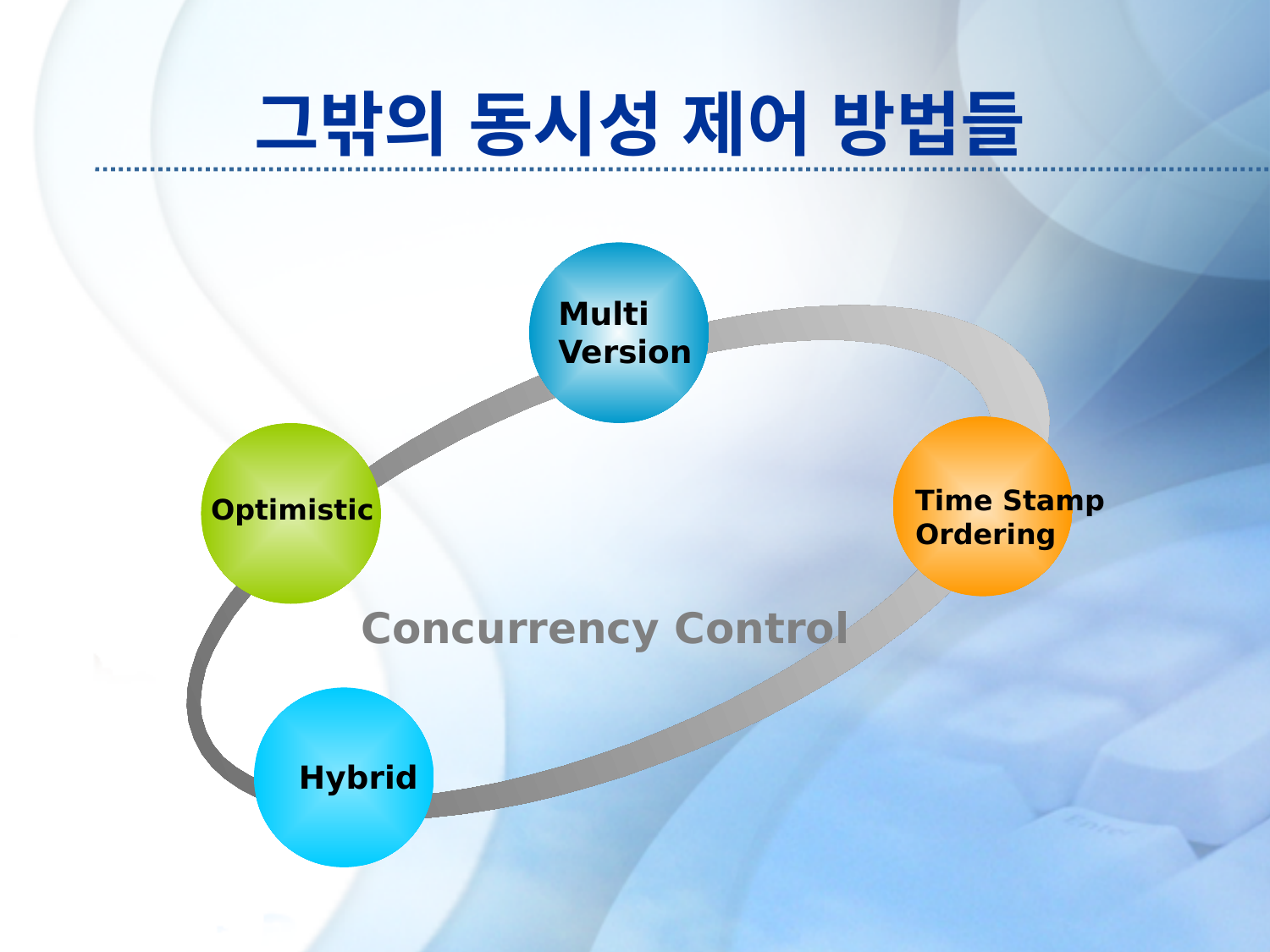

# 그밖의 동시성 제어 방법들

Multi Version

Time Stamp
Ordering
Optimistic
Concurrency Control

Hybrid